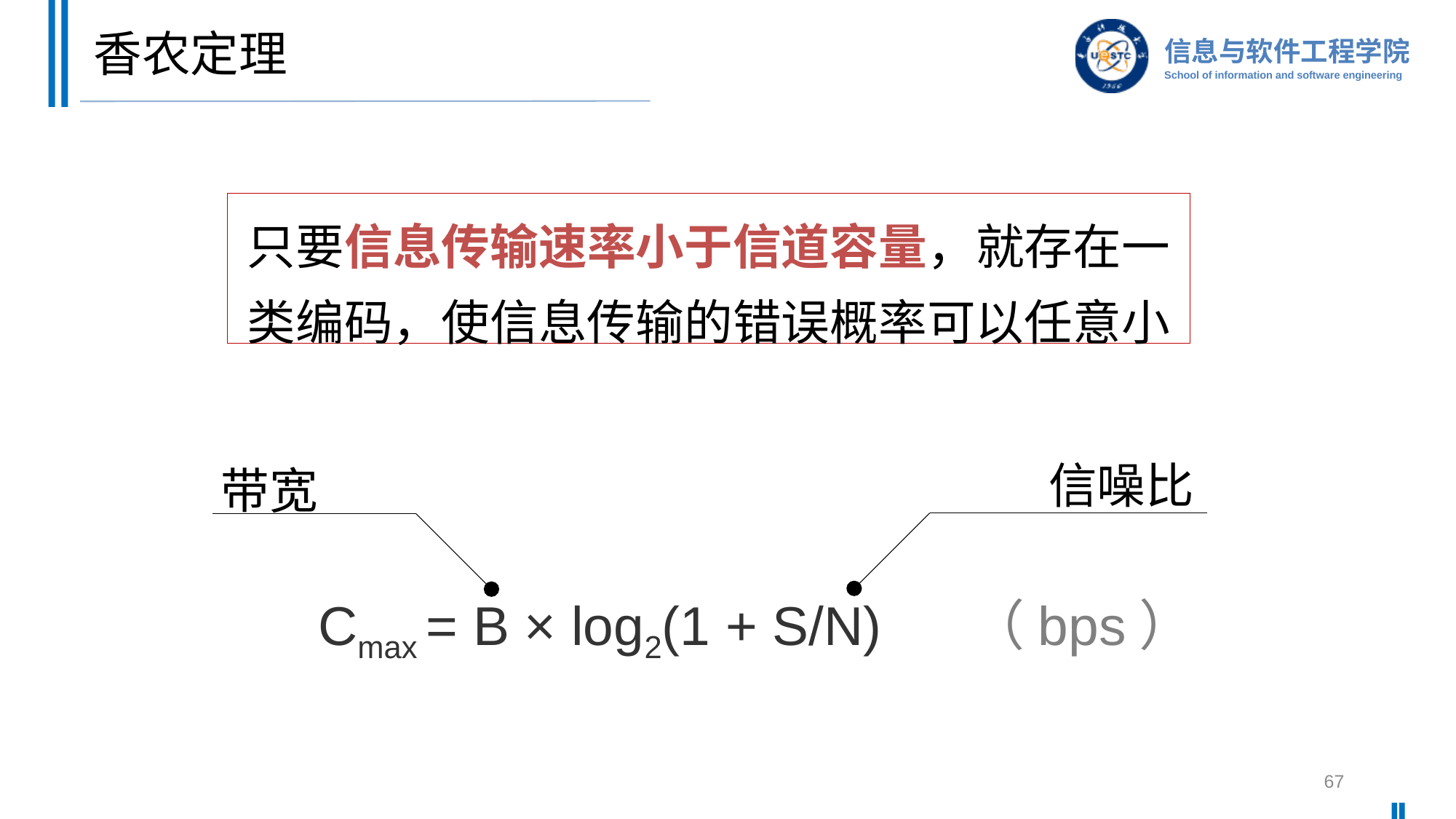

# 香农定理
只要信息传输速率小于信道容量，就存在一类编码，使信息传输的错误概率可以任意小
信噪比
带宽

Cmax = B × log2(1 + S/N)     （bps）
67